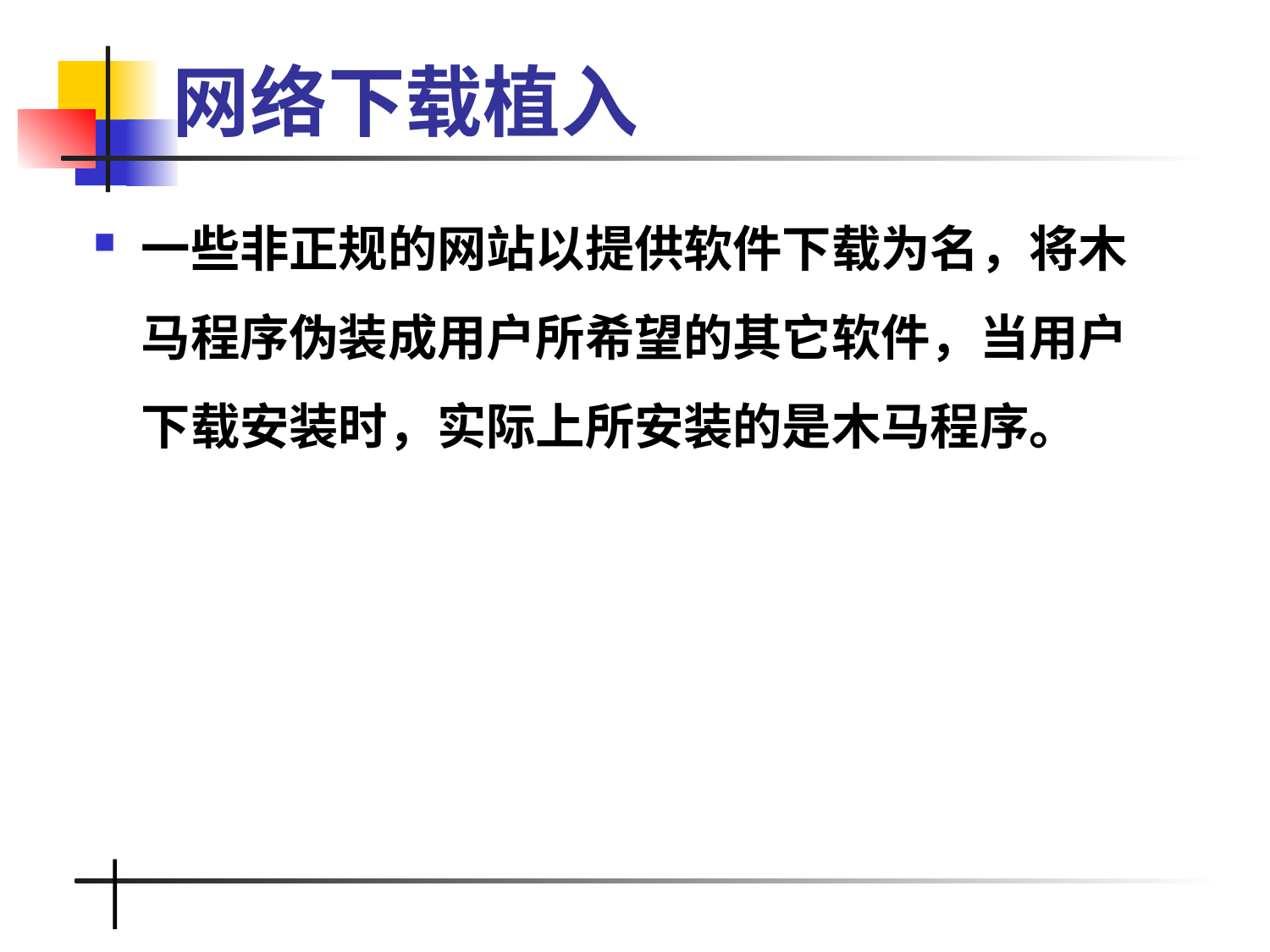

# 网络下载植入
一些非正规的网站以提供软件下载为名，将木马程序伪装成用户所希望的其它软件，当用户下载安装时，实际上所安装的是木马程序。